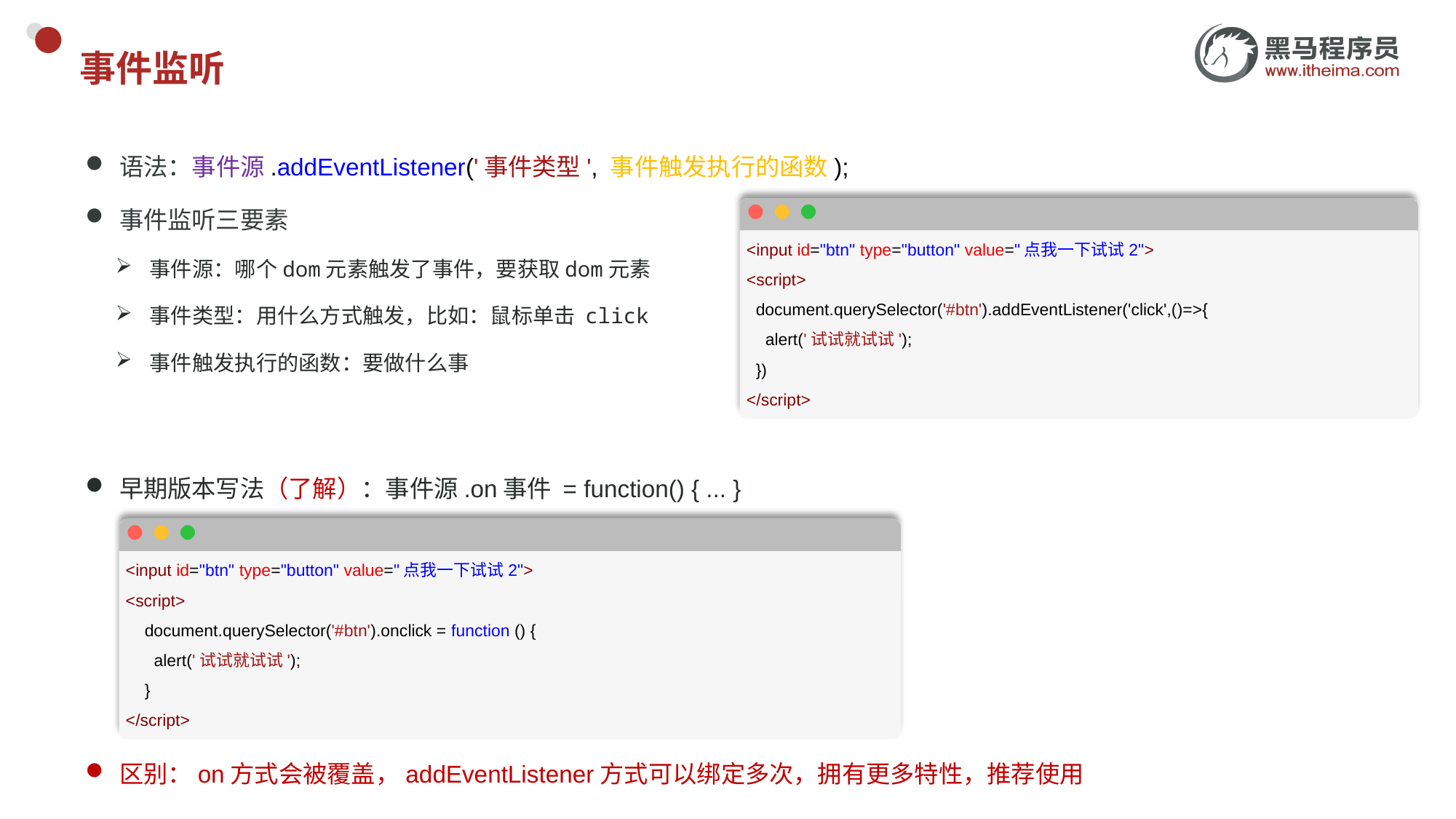

# 事件监听
语法：事件源.addEventListener('事件类型', 事件触发执行的函数);
事件监听三要素
事件源：哪个dom元素触发了事件，要获取dom元素
事件类型：用什么方式触发，比如：鼠标单击 click
事件触发执行的函数：要做什么事
<input id="btn" type="button" value="点我一下试试2">
<script>
  document.querySelector('#btn').addEventListener('click',()=>{
    alert('试试就试试');
  })
</script>

早期版本写法（了解）：事件源.on事件 = function() { ... }

区别：on方式会被覆盖，addEventListener方式可以绑定多次，拥有更多特性，推荐使用
<input id="btn" type="button" value="点我一下试试2">
<script>
    document.querySelector('#btn').onclick = function () {
      alert('试试就试试');
    }
</script>